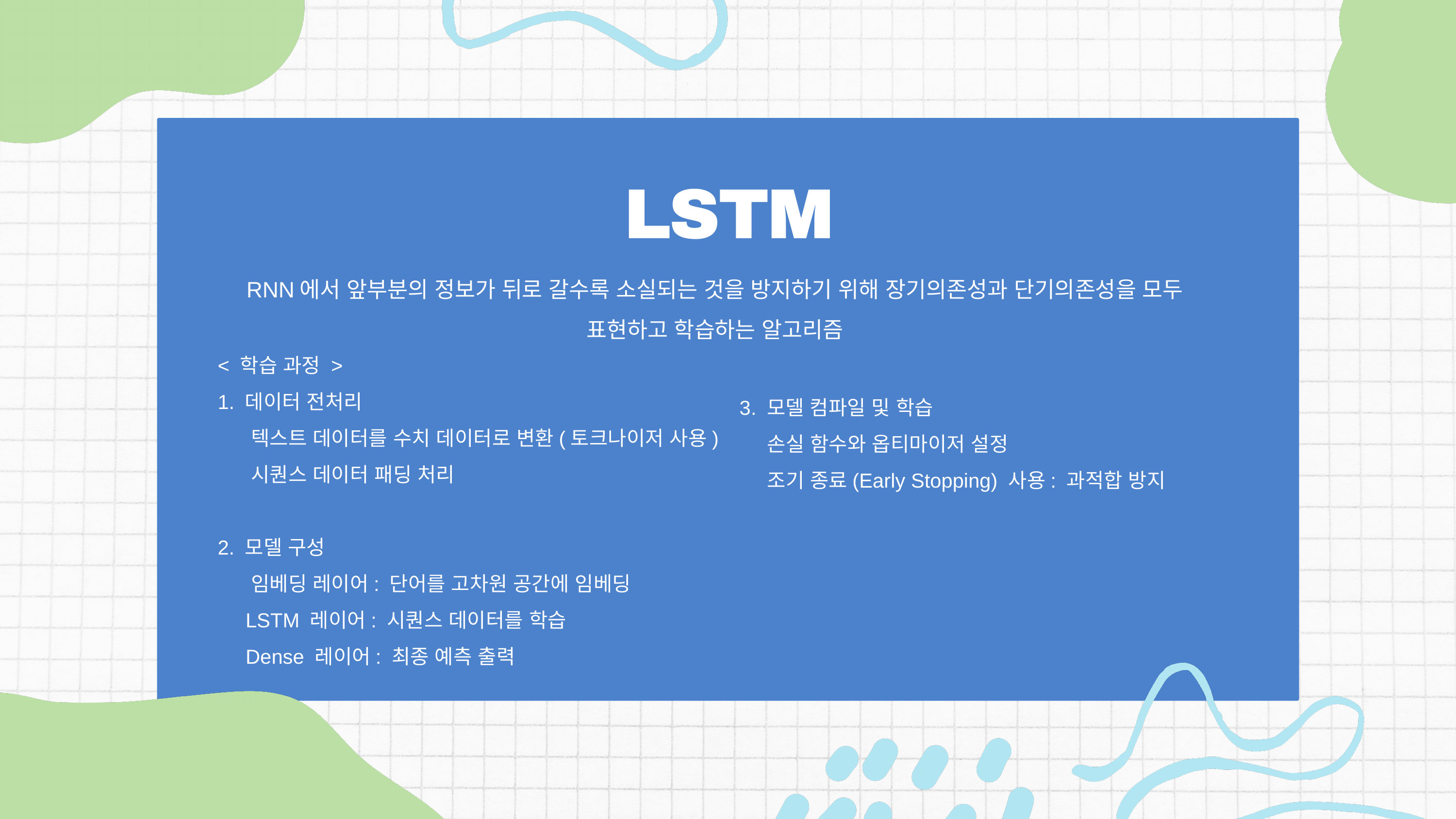

LSTM
RNN에서 앞부분의 정보가 뒤로 갈수록 소실되는 것을 방지하기 위해 장기의존성과 단기의존성을 모두 표현하고 학습하는 알고리즘
< 학습 과정 >
1. 데이터 전처리
     텍스트 데이터를 수치 데이터로 변환(토크나이저 사용)
     시퀀스 데이터 패딩 처리

2. 모델 구성
     임베딩 레이어: 단어를 고차원 공간에 임베딩
     LSTM 레이어: 시퀀스 데이터를 학습
     Dense 레이어: 최종 예측 출력
3. 모델 컴파일 및 학습
    손실 함수와 옵티마이저 설정
    조기 종료(Early Stopping) 사용: 과적합 방지